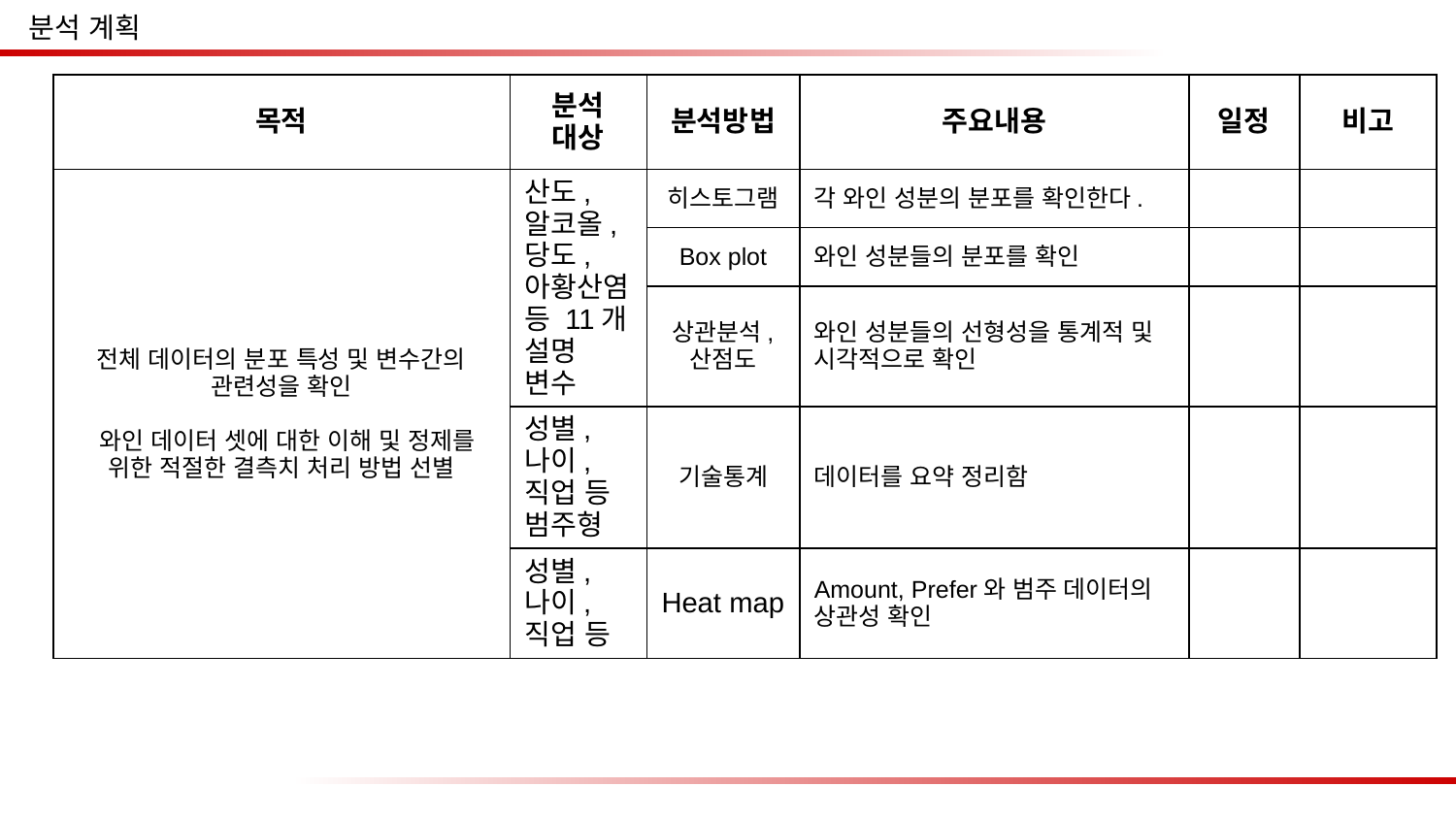

분석 계획

| 목적 | 분석 대상 | 분석방법 | 주요내용 | 일정 | 비고 |
| --- | --- | --- | --- | --- | --- |
| 전체 데이터의 분포 특성 및 변수간의 관련성을 확인 와인 데이터 셋에 대한 이해 및 정제를 위한 적절한 결측치 처리 방법 선별 | 산도, 알코올, 당도, 아황산염 등 11개 설명 변수 | 히스토그램 | 각 와인 성분의 분포를 확인한다. |  |  |
|  |  | Box plot | 와인 성분들의 분포를 확인 |  |  |
|  |  | 상관분석, 산점도 | 와인 성분들의 선형성을 통계적 및 시각적으로 확인 |  |  |
|  | 성별, 나이, 직업 등 범주형 | 기술통계 | 데이터를 요약 정리함 |  |  |
|  | 성별, 나이, 직업 등 | Heat map | Amount, Prefer와 범주 데이터의 상관성 확인 |  |  |